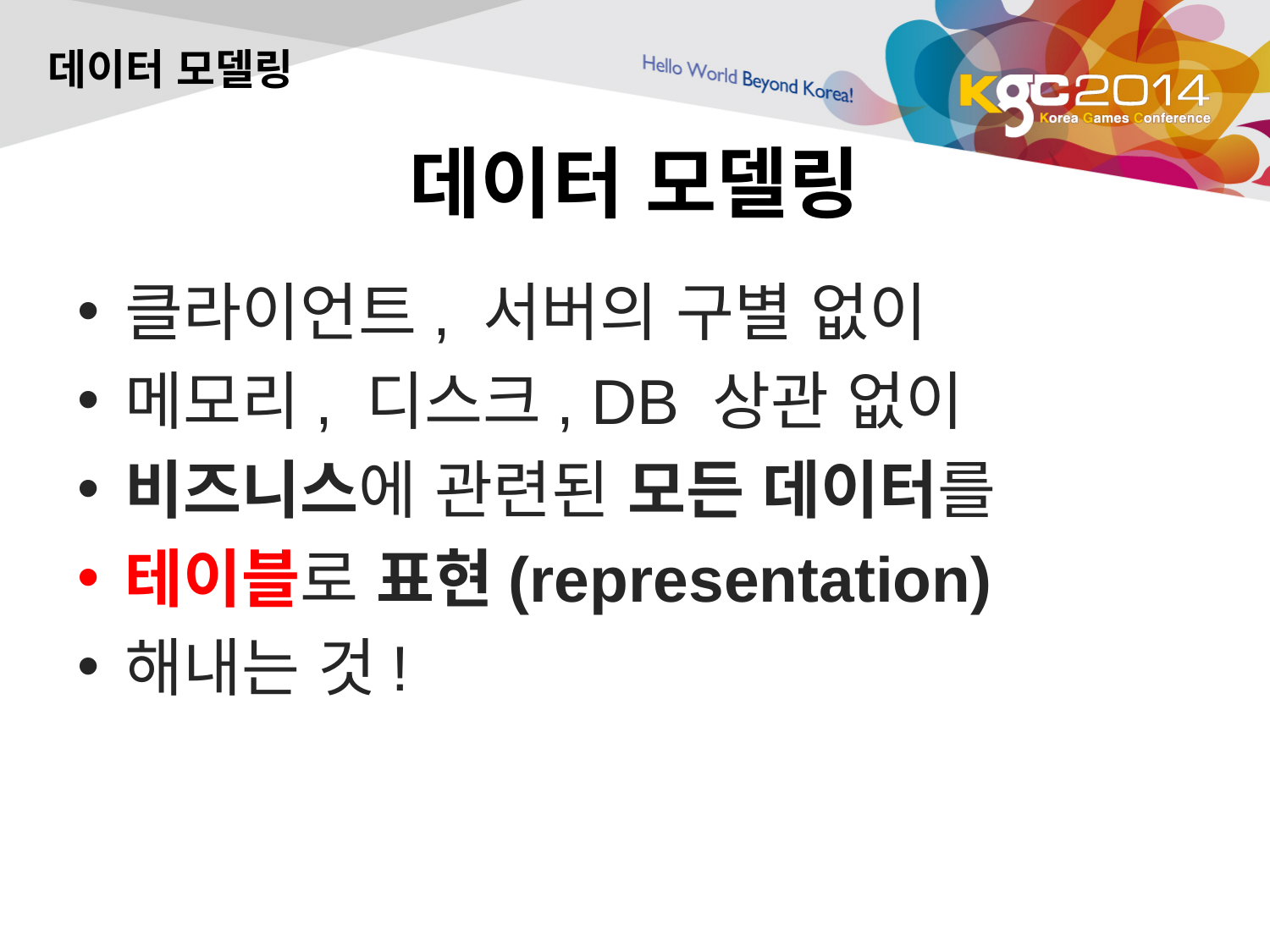

데이터 모델링
# 데이터 모델링
클라이언트, 서버의 구별 없이
메모리, 디스크, DB 상관 없이
비즈니스에 관련된 모든 데이터를
테이블로 표현(representation)
해내는 것!